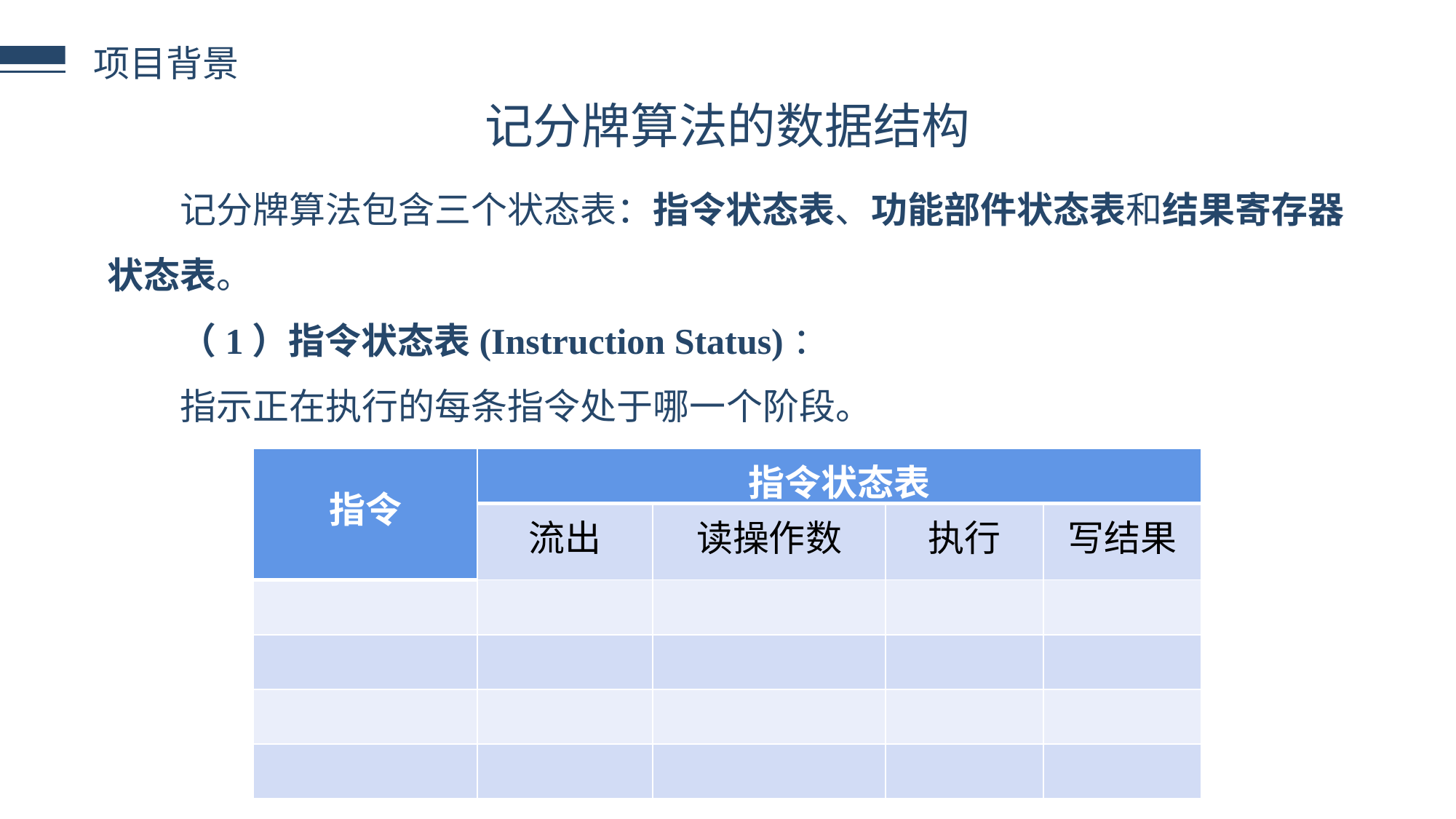

项目背景

记分牌算法的数据结构
记分牌算法包含三个状态表：指令状态表、功能部件状态表和结果寄存器状态表。
（1）指令状态表(Instruction Status)：
指示正在执行的每条指令处于哪一个阶段。
| 指令 | 指令状态表 |  |  |  |
| --- | --- | --- | --- | --- |
|  | 流出 | 读操作数 | 执行 | 写结果 |
|  |  |  |  |  |
|  |  |  |  |  |
|  |  |  |  |  |
|  |  |  |  |  |